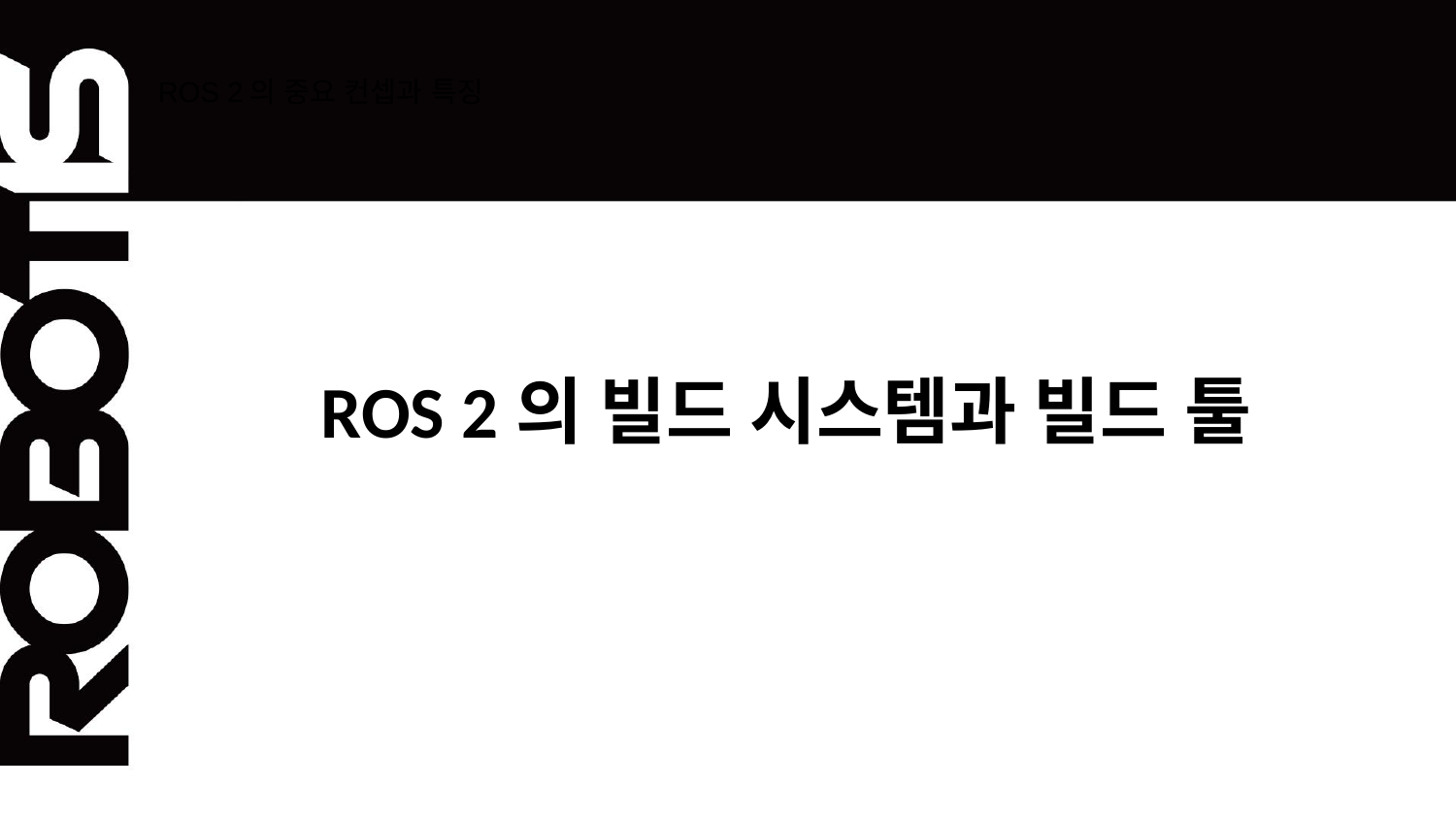

# ROS 2의 중요 컨셉과 특징
ROS 2의 빌드 시스템과 빌드 툴